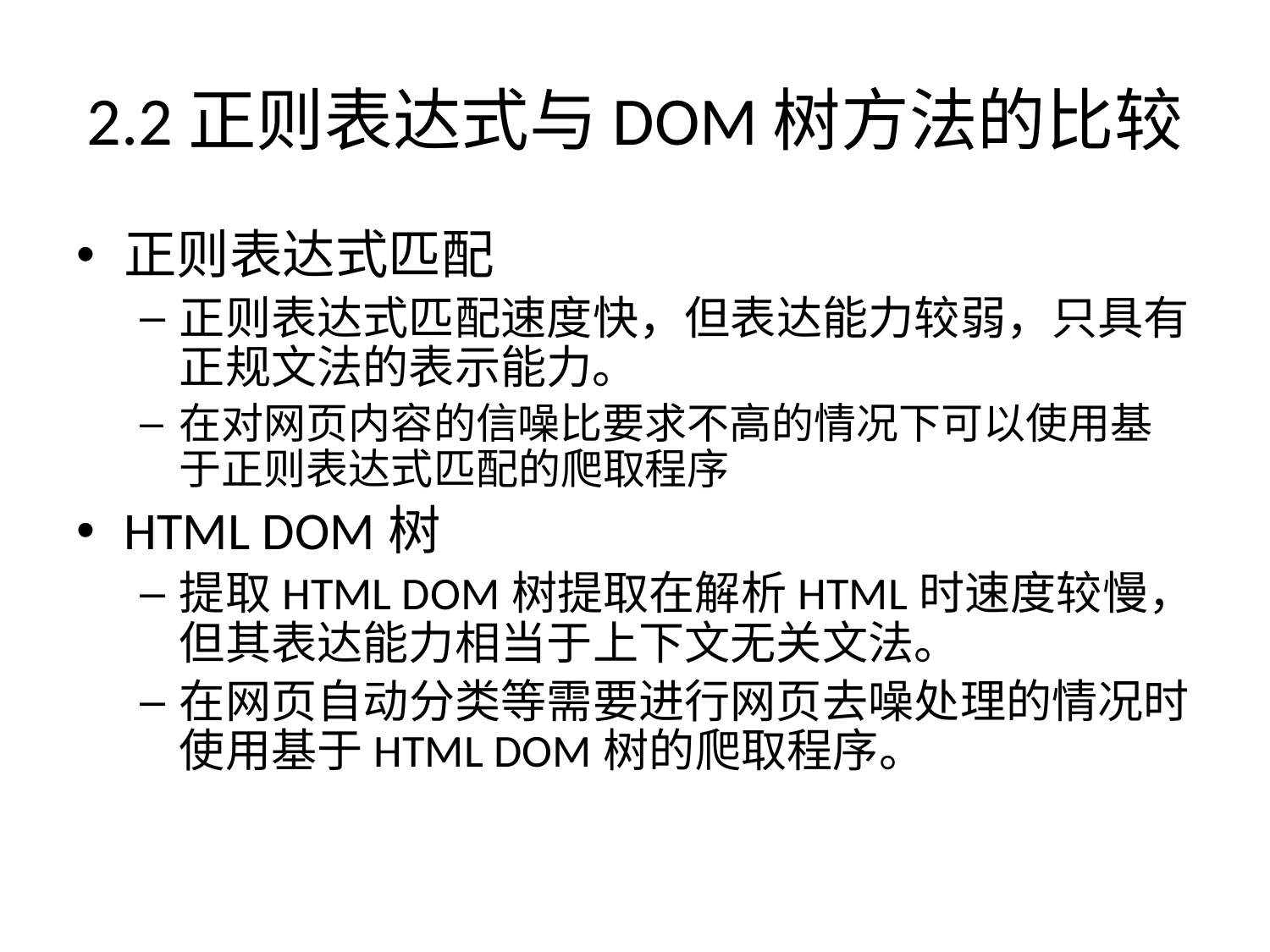

# 2.2正则表达式与DOM树方法的比较
正则表达式匹配
正则表达式匹配速度快，但表达能力较弱，只具有正规文法的表示能力。
在对网页内容的信噪比要求不高的情况下可以使用基于正则表达式匹配的爬取程序
HTML DOM树
提取HTML DOM树提取在解析HTML时速度较慢，但其表达能力相当于上下文无关文法。
在网页自动分类等需要进行网页去噪处理的情况时使用基于HTML DOM树的爬取程序。